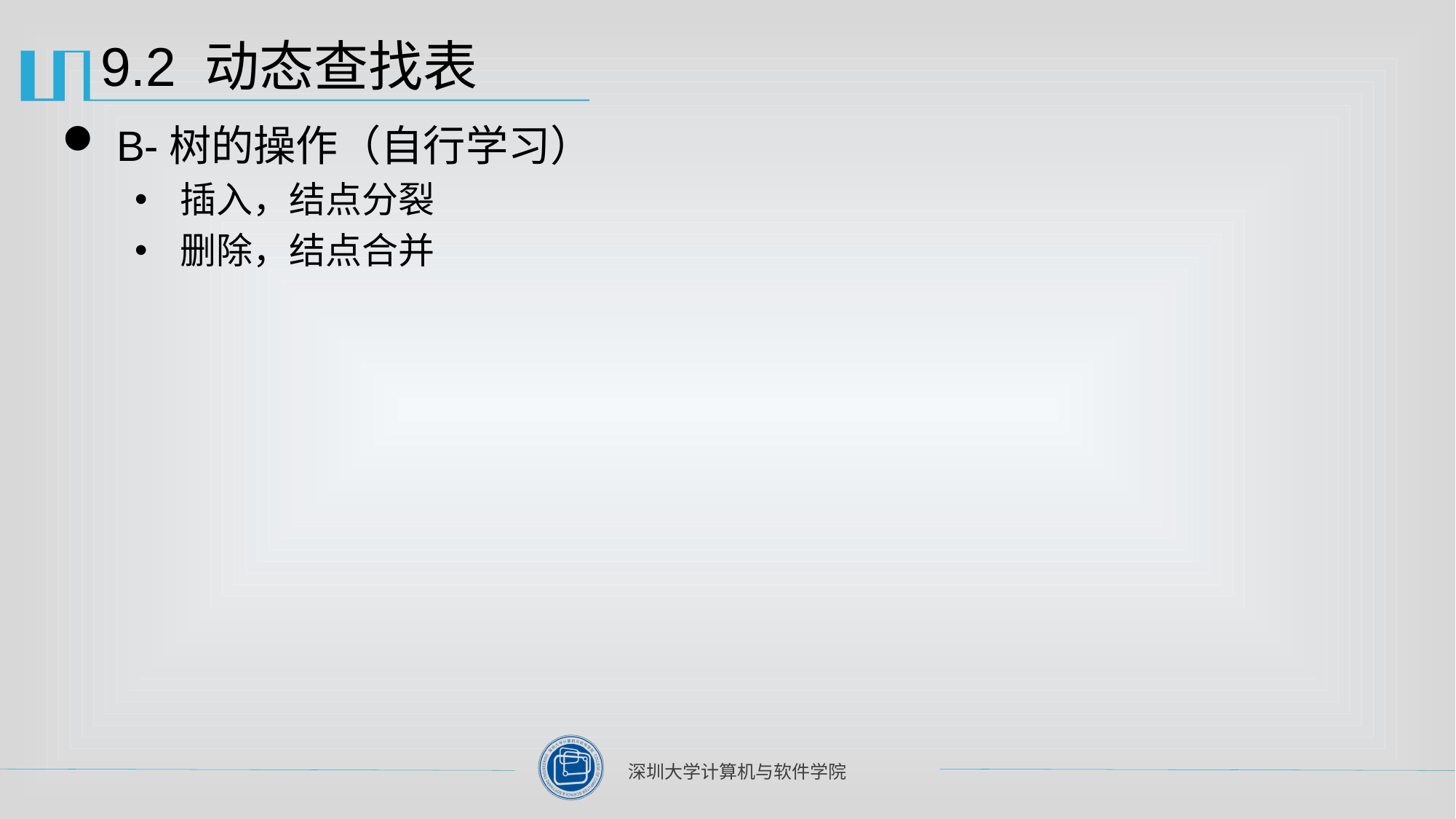

# 9.2 动态查找表
B-树的操作（自行学习）
插入，结点分裂
删除，结点合并

94